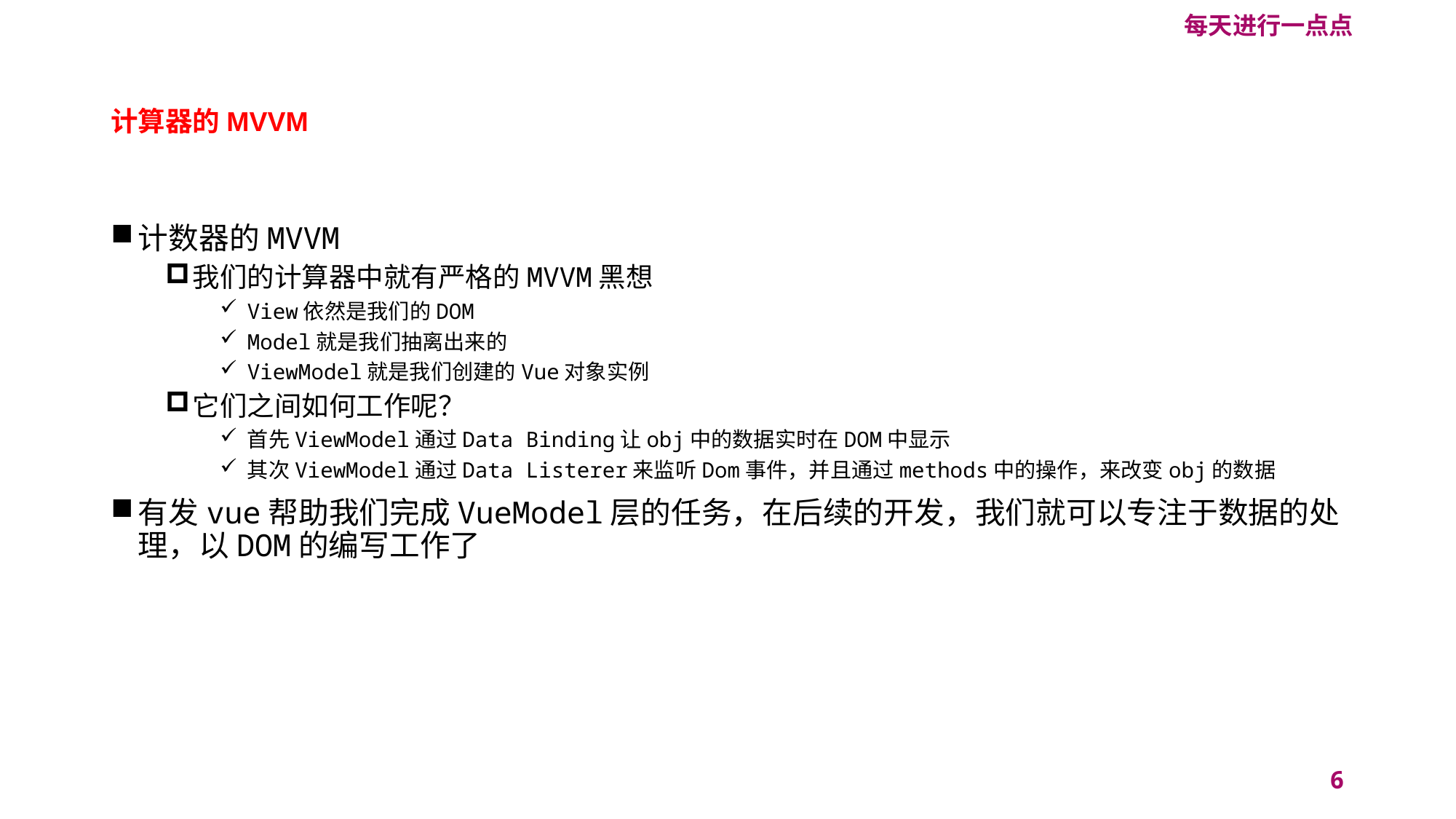

每天进行一点点
# 计算器的MVVM
计数器的MVVM
我们的计算器中就有严格的MVVM黑想
View依然是我们的DOM
Model就是我们抽离出来的
ViewModel就是我们创建的Vue对象实例
它们之间如何工作呢？
首先ViewModel通过Data Binding让obj中的数据实时在DOM中显示
其次ViewModel通过Data Listerer来监听Dom事件，并且通过methods中的操作，来改变obj的数据
有发vue帮助我们完成VueModel层的任务，在后续的开发，我们就可以专注于数据的处理，以DOM的编写工作了
6